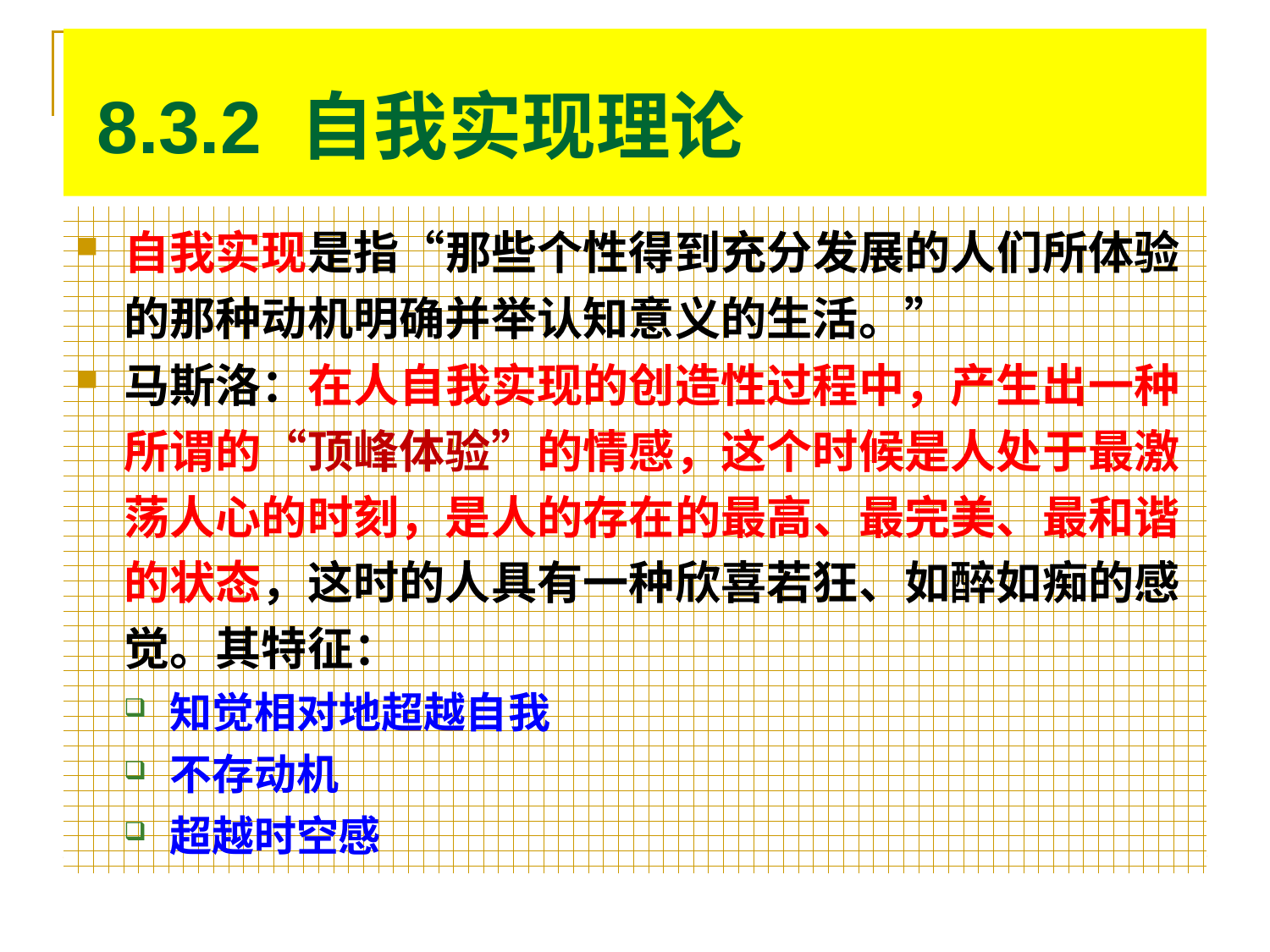

# 8.3.2 自我实现理论
自我实现是指“那些个性得到充分发展的人们所体验的那种动机明确并举认知意义的生活。”
马斯洛：在人自我实现的创造性过程中，产生出一种所谓的“顶峰体验”的情感，这个时候是人处于最激荡人心的时刻，是人的存在的最高、最完美、最和谐的状态，这时的人具有一种欣喜若狂、如醉如痴的感觉。其特征：
知觉相对地超越自我
不存动机
超越时空感

47